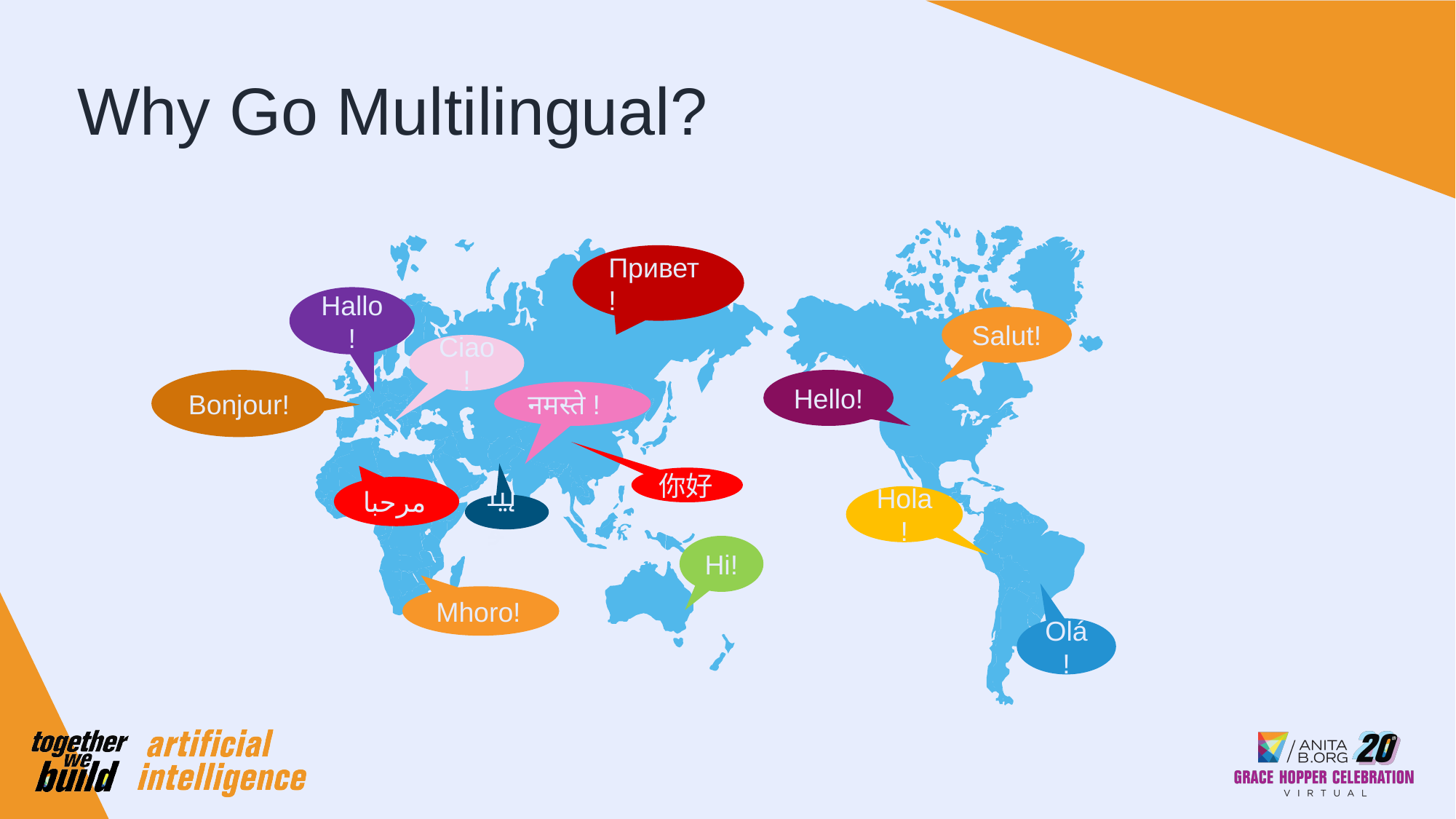

# Why Go Multilingual?

Привет !
Hallo!
Salut!
Ciao!
Hello!
Bonjour!
नमस्ते !
你好
مرحبا
Hola!
ہیلو
Hi!
Mhoro!
Olá!